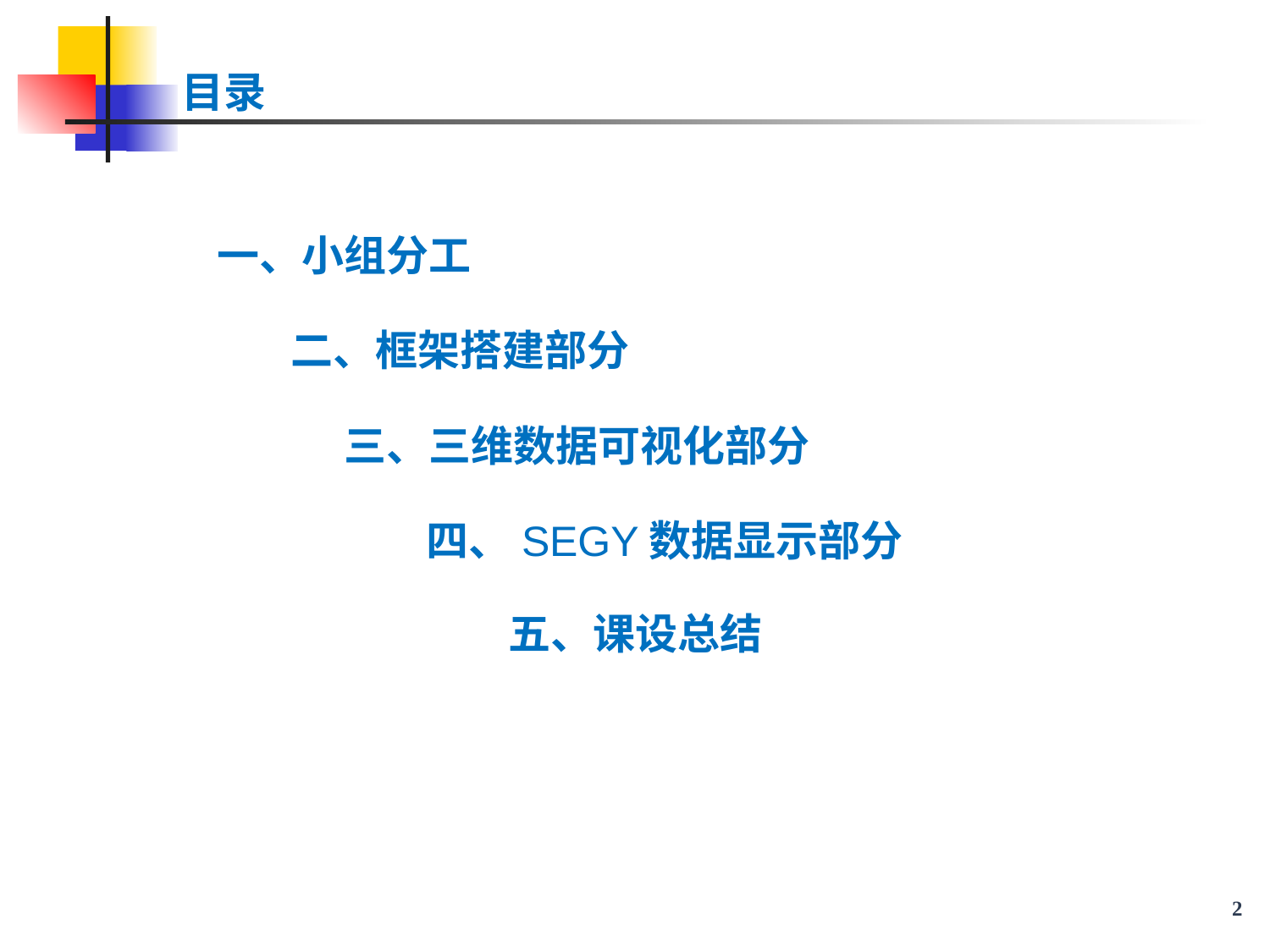

目录
一、小组分工
二、框架搭建部分
三、三维数据可视化部分
四、SEGY数据显示部分
五、课设总结